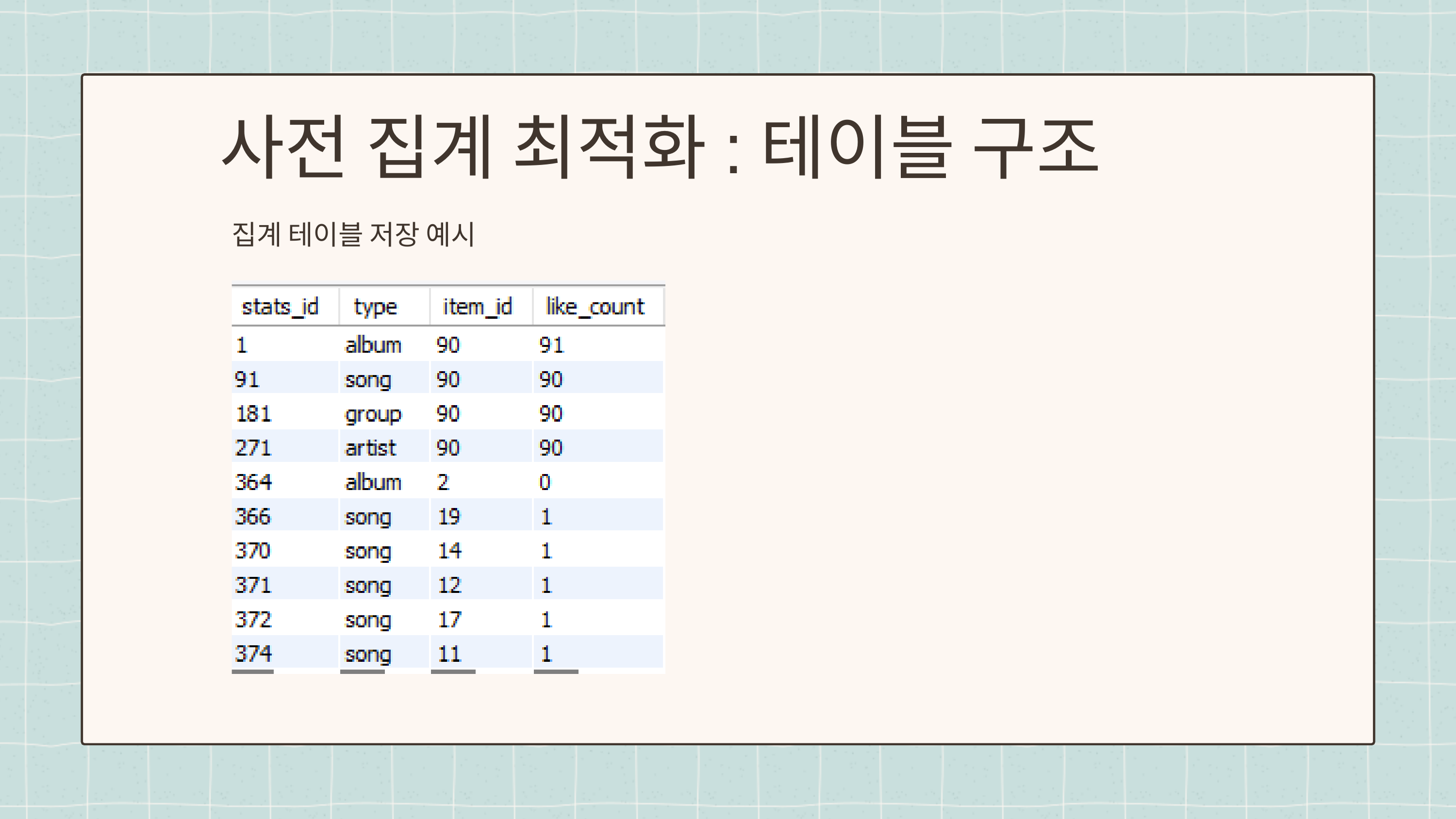

사전 집계 최적화:테이블 구조
집계 테이블 저장 예시